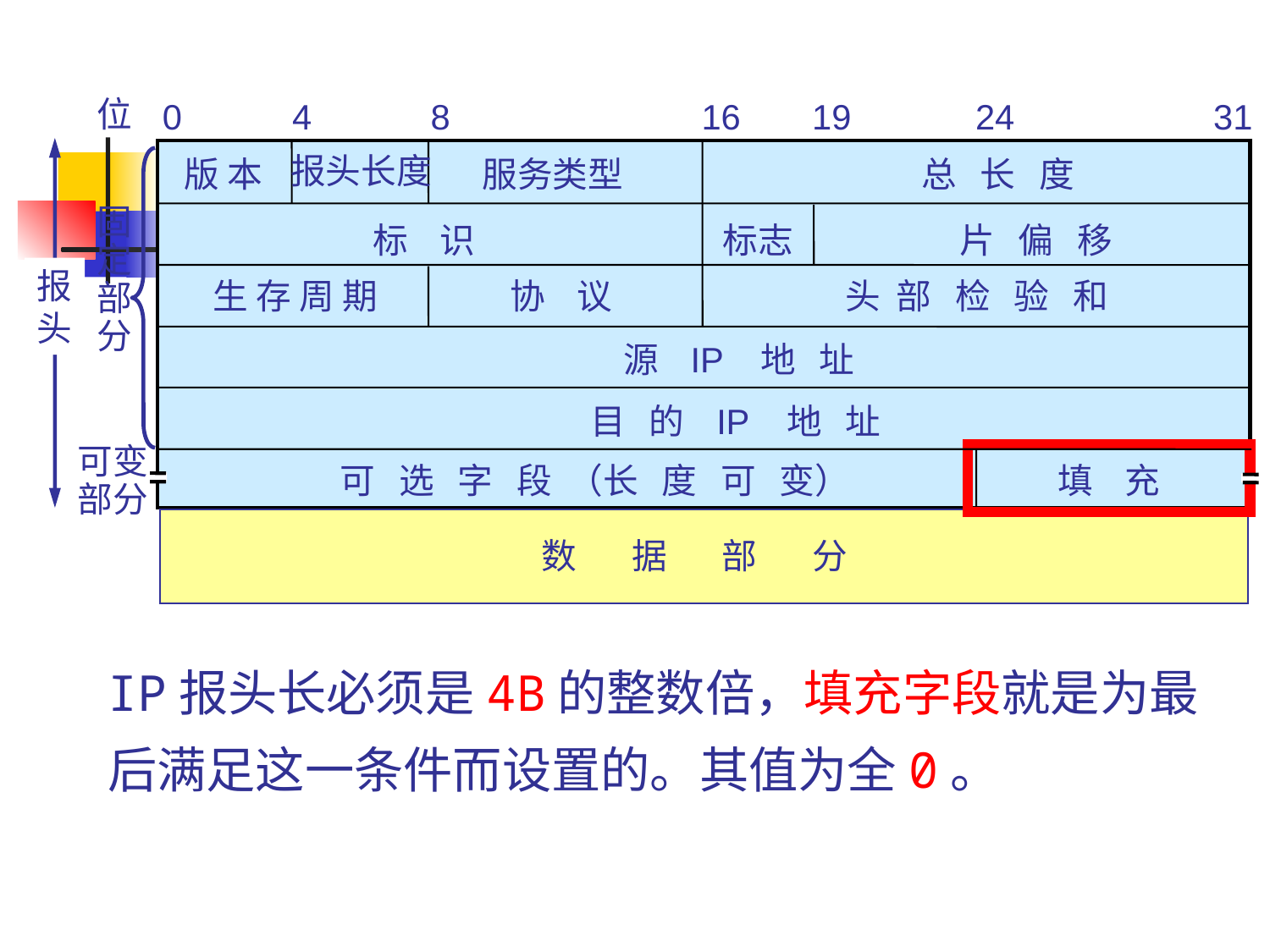

位
0
4
8
16
19
24
31

报头长度
版 本
服务类型
总   长   度

固
定
部
分

标    识
标志
片   偏   移
报
头

生 存 周 期
协    议
头  部   检   验   和

源   IP   地   址

目   的   IP   地   址
可变
部分

可   选   字   段  （长   度   可   变）
填    充

数       据       部       分
IP报头长必须是4B的整数倍，填充字段就是为最后满足这一条件而设置的。其值为全0。